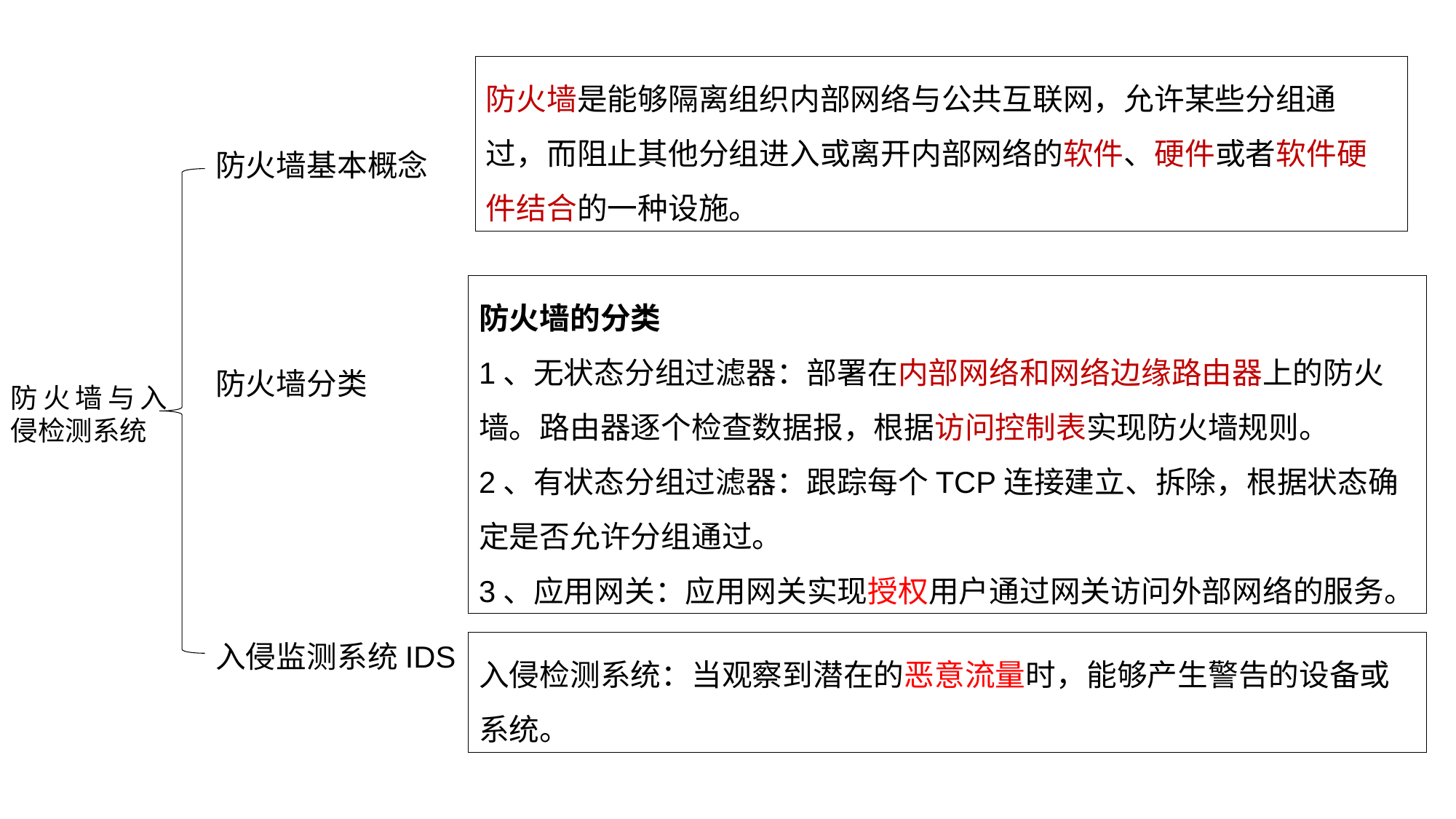

防火墙是能够隔离组织内部网络与公共互联网，允许某些分组通过，而阻止其他分组进入或离开内部网络的软件、硬件或者软件硬件结合的一种设施。
防火墙基本概念

防火墙分类

入侵监测系统IDS

防火墙的分类
1、无状态分组过滤器：部署在内部网络和网络边缘路由器上的防火墙。路由器逐个检查数据报，根据访问控制表实现防火墙规则。
2、有状态分组过滤器：跟踪每个TCP连接建立、拆除，根据状态确定是否允许分组通过。
3、应用网关：应用网关实现授权用户通过网关访问外部网络的服务。
防火墙与入侵检测系统
入侵检测系统：当观察到潜在的恶意流量时，能够产生警告的设备或系统。